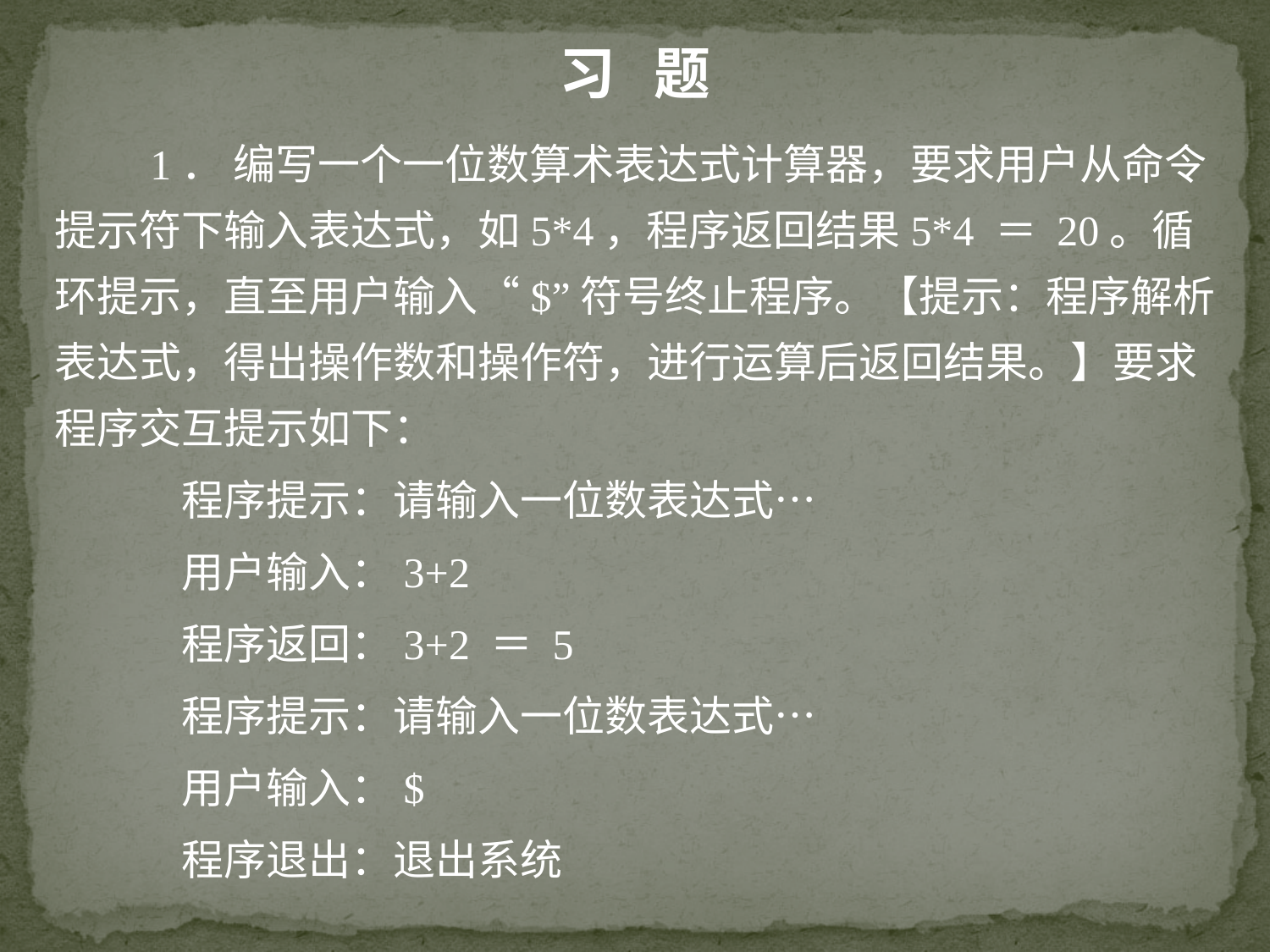

习   题
         1． 编写一个一位数算术表达式计算器，要求用户从命令提示符下输入表达式，如5*4，程序返回结果5*4 ＝ 20。循环提示，直至用户输入“$”符号终止程序。【提示：程序解析表达式，得出操作数和操作符，进行运算后返回结果。】要求程序交互提示如下：
程序提示：请输入一位数表达式…
用户输入：3+2
程序返回：3+2 ＝ 5
程序提示：请输入一位数表达式…
用户输入：$
程序退出：退出系统